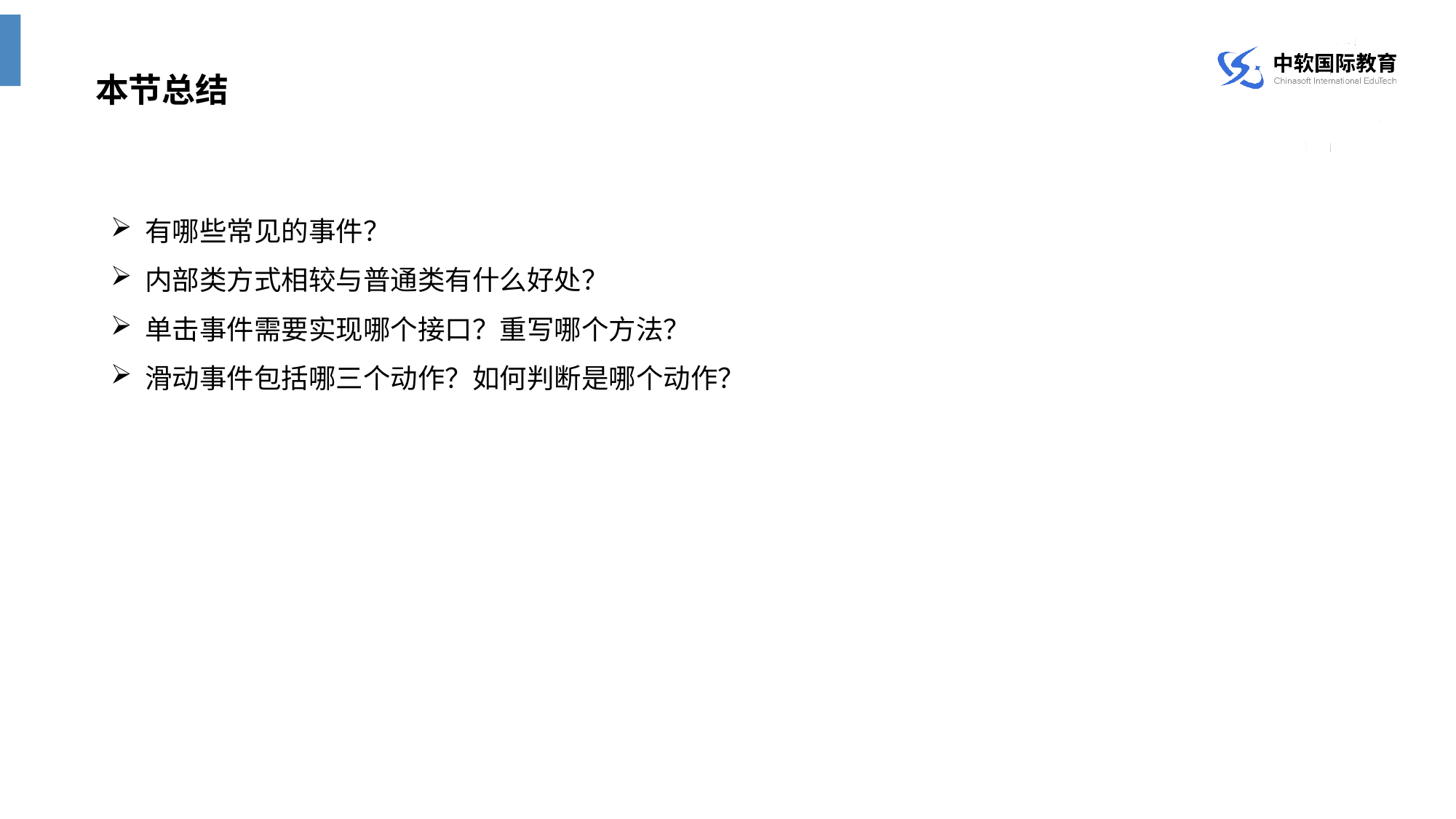

本节总结
有哪些常见的事件？
内部类方式相较与普通类有什么好处？
单击事件需要实现哪个接口？重写哪个方法？
滑动事件包括哪三个动作？如何判断是哪个动作？